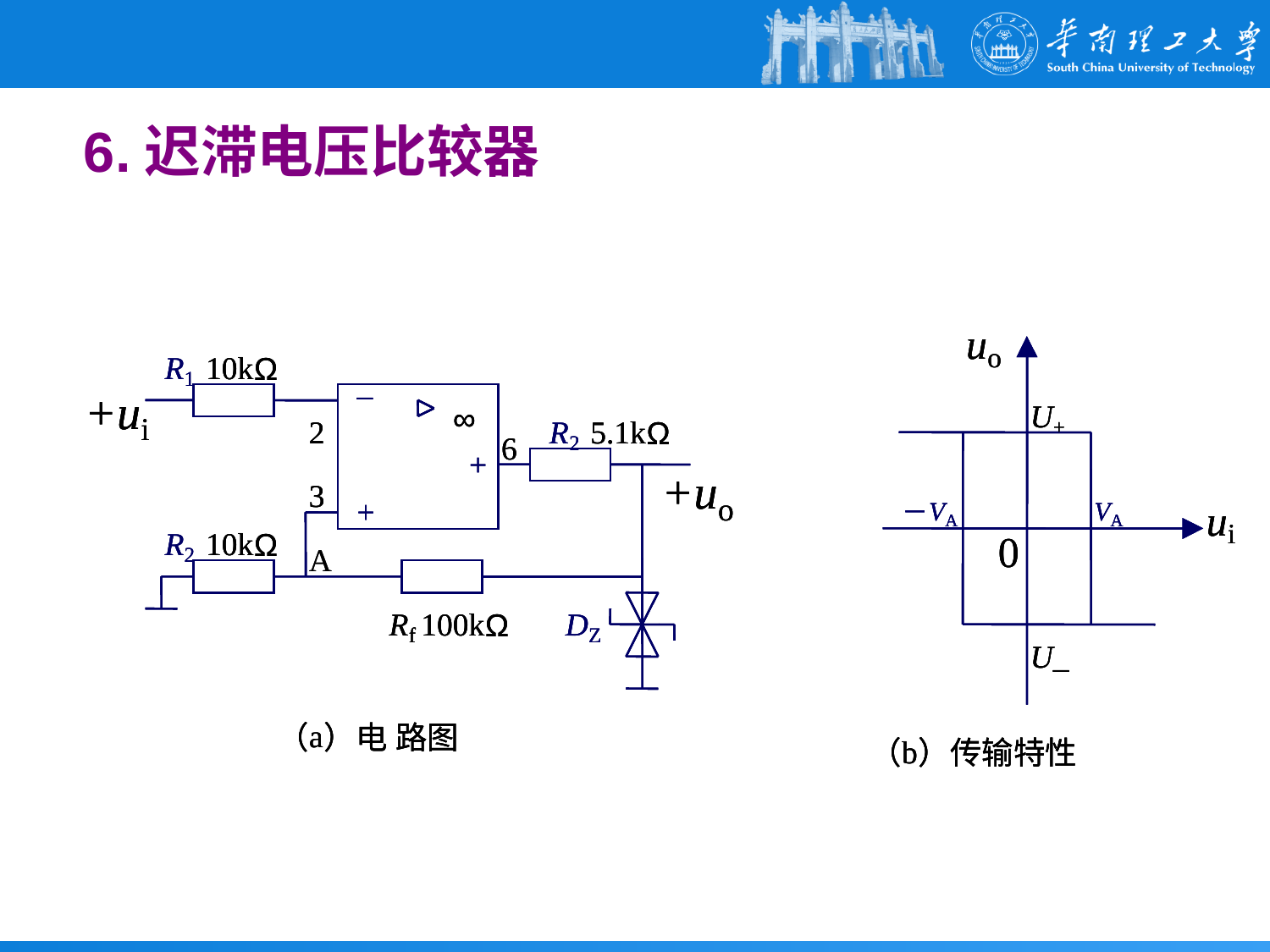

6.迟滞电压比较器

u

o
R
10k
Ω

_
1

+
u

U
∞

i
2
R
5.1k
Ω
+

6
2

+

+
u

3

o
+
u
V
V
－
A
A

i

R
10k
Ω
0
2

R
100k
D
Ω

f
Z

U_

a
（
）
电
路图

b
（
）
传输特性

u

o
R
10k
Ω

_
1

+
u

U
∞

i
2
R
5.1k
Ω
+

6
2

+

+
u

3

o
+
u
V
V
－
A
A

i

R
10k
Ω
0

A
2

R
100k
D
Ω

f
Z

U_

a
（
）
电
路图

b
（
）
传输特性

u

o
R
10k
Ω

_
1

+
u

U
∞

i
2
R
5.1k
Ω
+

6
2

+

+
u

3

o
+
u
V
V
－
A
A

i

R
10k
Ω
0

A
2

R
100k
D
Ω

f
Z

U_

a
（
）
电
路图

b
（
）
传输特性